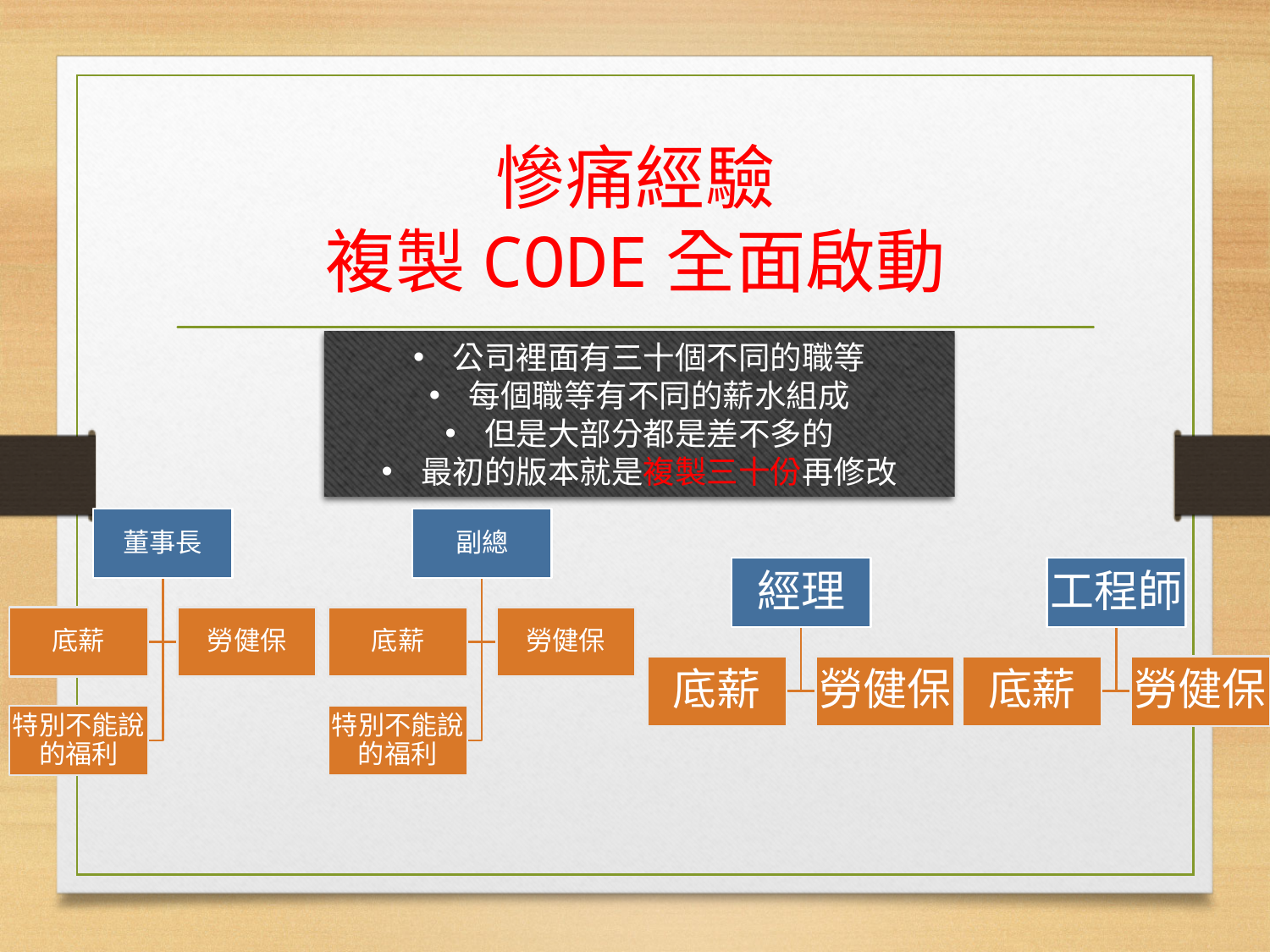

# 慘痛經驗 複製CODE全面啟動
公司裡面有三十個不同的職等
每個職等有不同的薪水組成
但是大部分都是差不多的
最初的版本就是複製三十份再修改
經理
底薪
勞健保
工程師
底薪
勞健保
副總
底薪
勞健保
特別不能說的福利
董事長
底薪
勞健保
特別不能說的福利